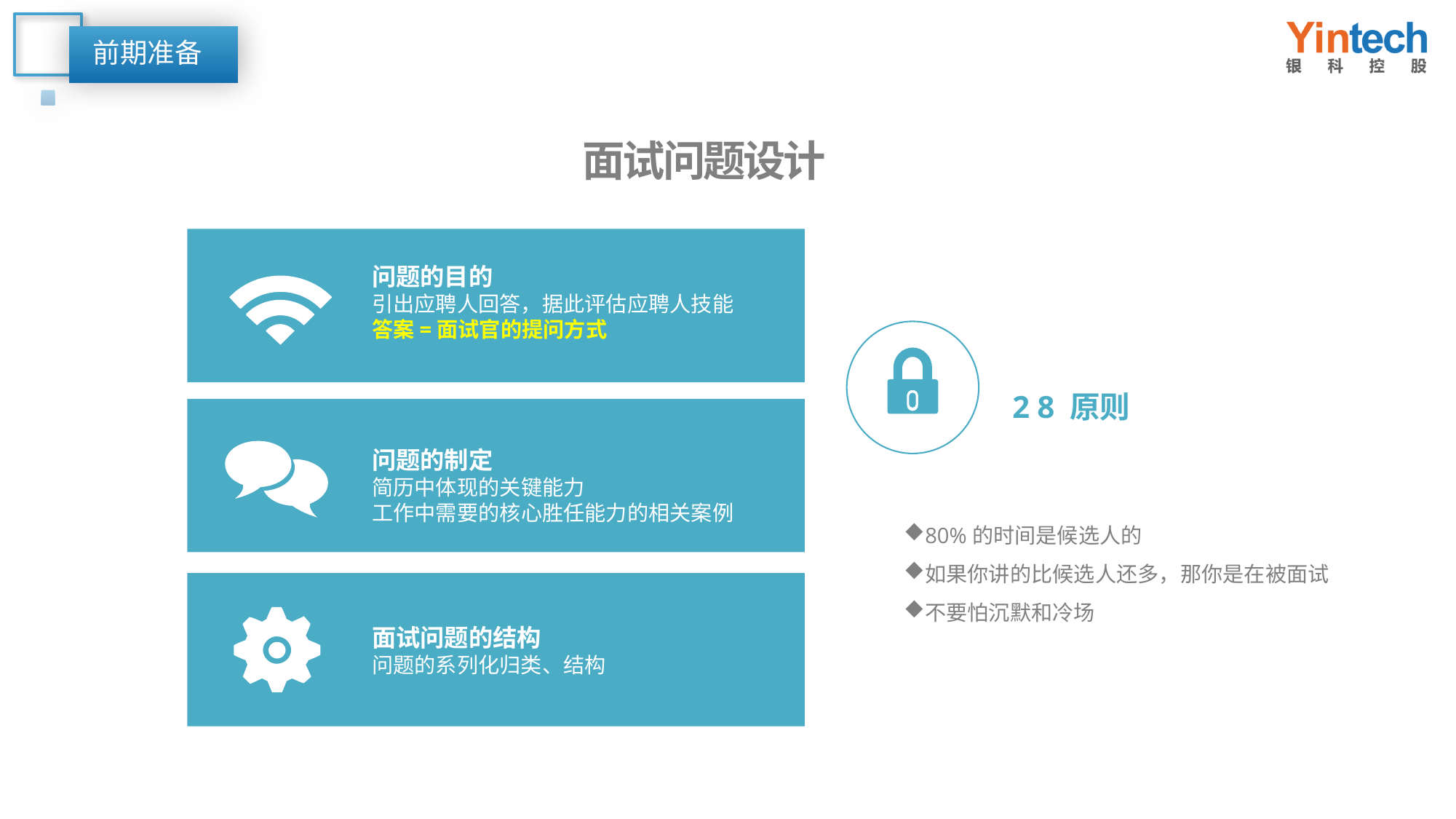

前期准备
面试问题设计

问题的目的
引出应聘人回答，据此评估应聘人技能
答案=面试官的提问方式

2 8 原则

问题的制定
简历中体现的关键能力
工作中需要的核心胜任能力的相关案例

80%的时间是候选人的
如果你讲的比候选人还多，那你是在被面试
不要怕沉默和冷场

面试问题的结构
问题的系列化归类、结构